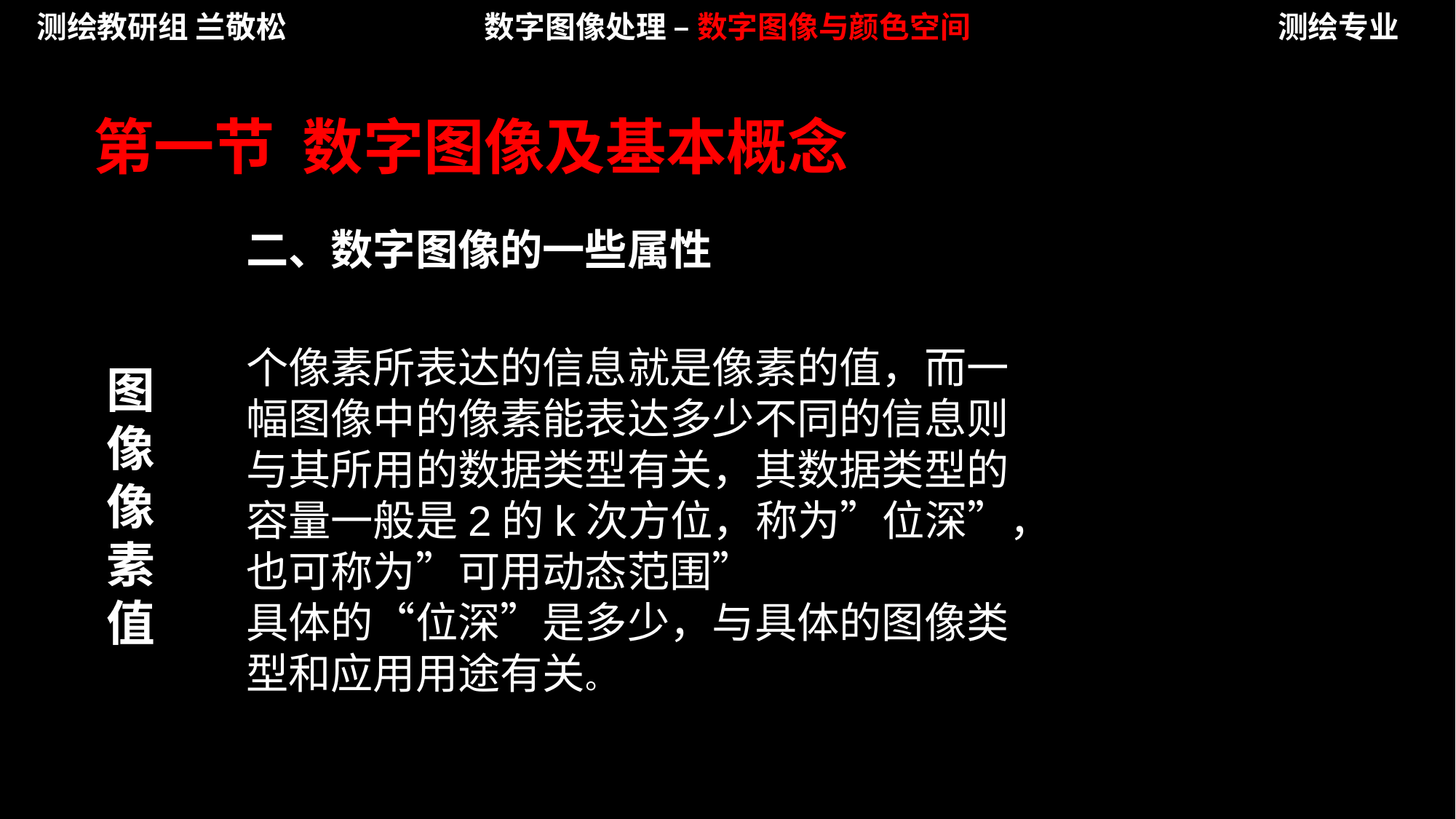

测绘教研组 兰敬松
数字图像处理 – 数字图像与颜色空间
测绘专业
第一节  数字图像及基本概念
二、数字图像的一些属性
个像素所表达的信息就是像素的值，而一幅图像中的像素能表达多少不同的信息则与其所用的数据类型有关，其数据类型的容量一般是2的k次方位，称为”位深”，也可称为”可用动态范围”
具体的“位深”是多少，与具体的图像类型和应用用途有关。

图像像素值